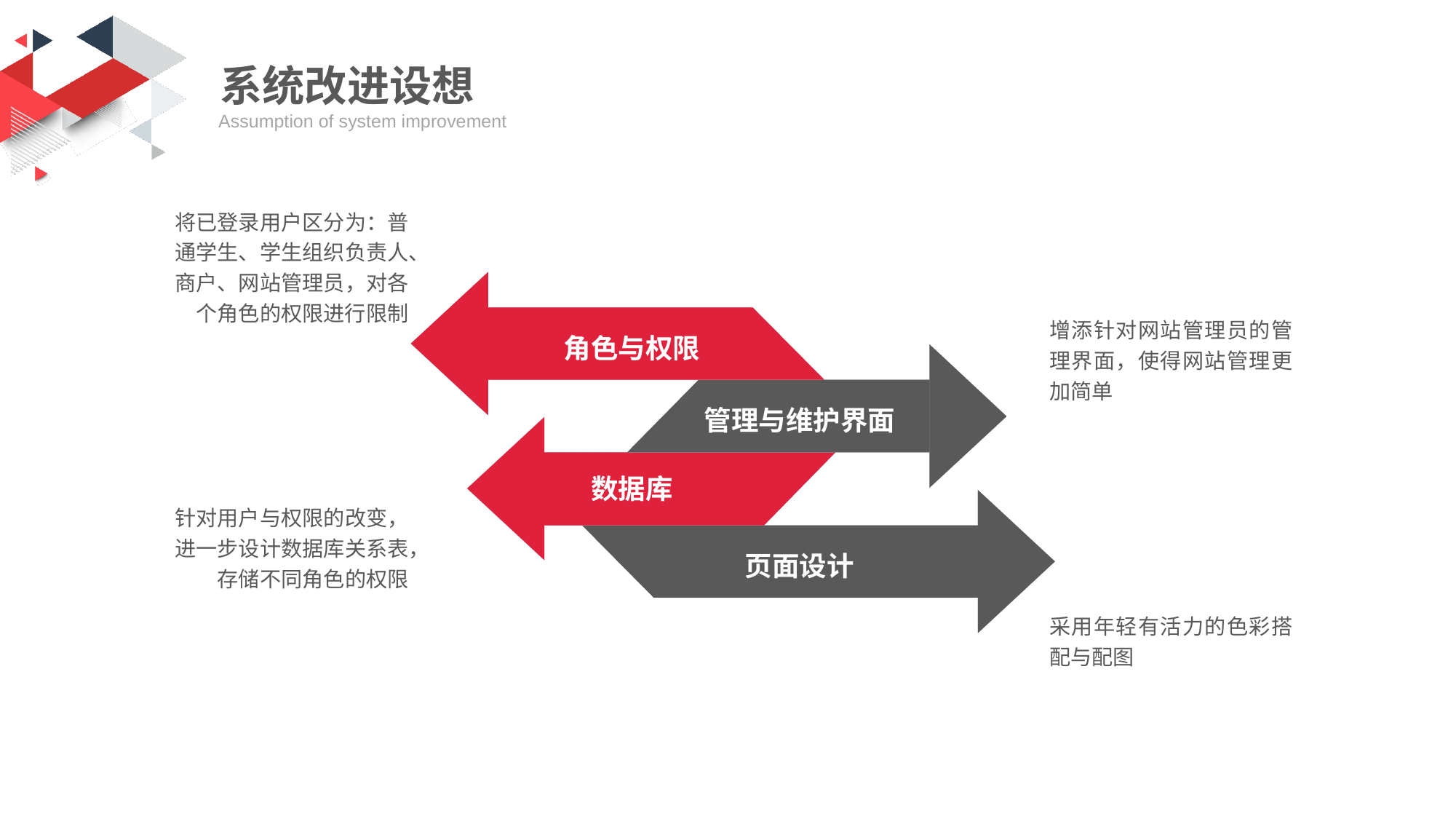

系统改进设想
Assumption of system improvement
将已登录用户区分为：普通学生、学生组织负责人、商户、网站管理员，对各个角色的权限进行限制

角色与权限
管理与维护界面
数据库
页面设计
增添针对网站管理员的管理界面，使得网站管理更加简单
针对用户与权限的改变，进一步设计数据库关系表，存储不同角色的权限
采用年轻有活力的色彩搭配与配图